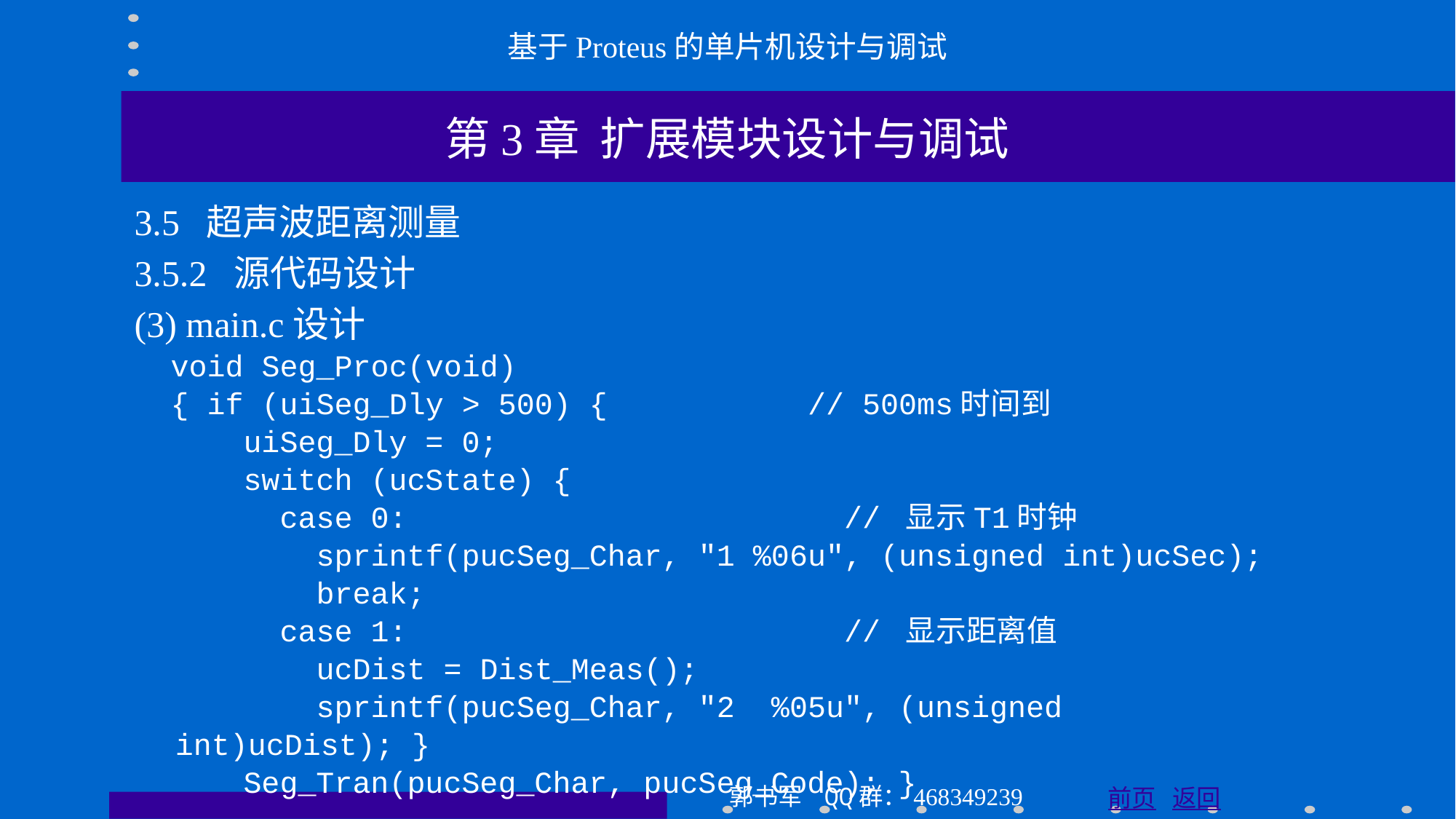

基于Proteus的单片机设计与调试
第3章  扩展模块设计与调试
3.5  超声波距离测量
3.5.2  源代码设计
(3) main.c设计
  void Seg_Proc(void)
  { if (uiSeg_Dly > 500) {           // 500ms时间到
      uiSeg_Dly = 0;
      switch (ucState) {
        case 0:                        // 显示T1时钟
          sprintf(pucSeg_Char, "1 %06u", (unsigned int)ucSec);
          break;
        case 1:                        // 显示距离值
          ucDist = Dist_Meas();
          sprintf(pucSeg_Char, "2  %05u", (unsigned int)ucDist); }
      Seg_Tran(pucSeg_Char, pucSeg_Code); }

郭书军   QQ群：468349239
前页   返回